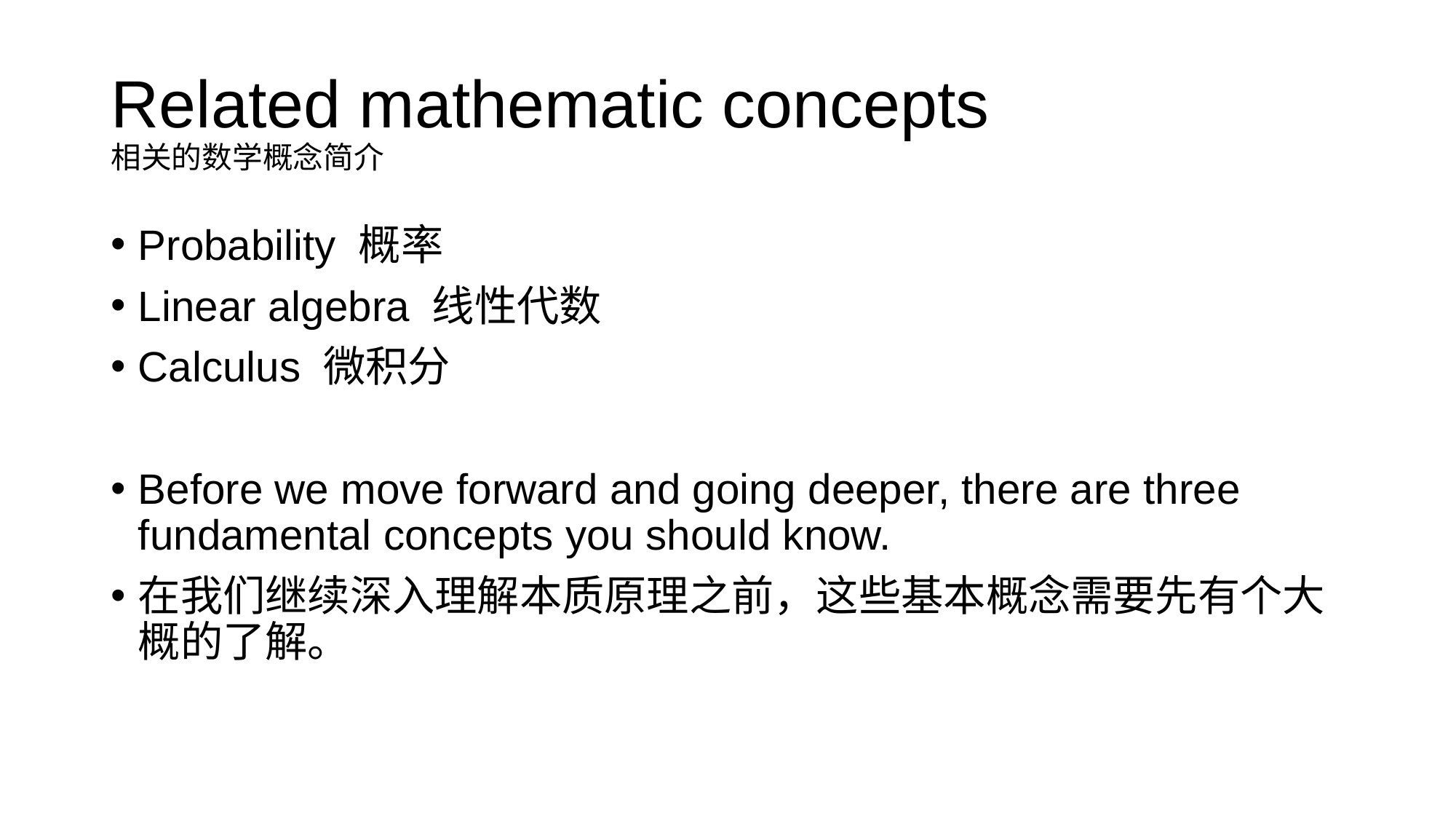

# Related mathematic concepts 相关的数学概念简介
Probability 概率
Linear algebra 线性代数
Calculus 微积分

Before we move forward and going deeper, there are three  fundamental concepts you should know.
在我们继续深入理解本质原理之前，这些基本概念需要先有个大概的了解。